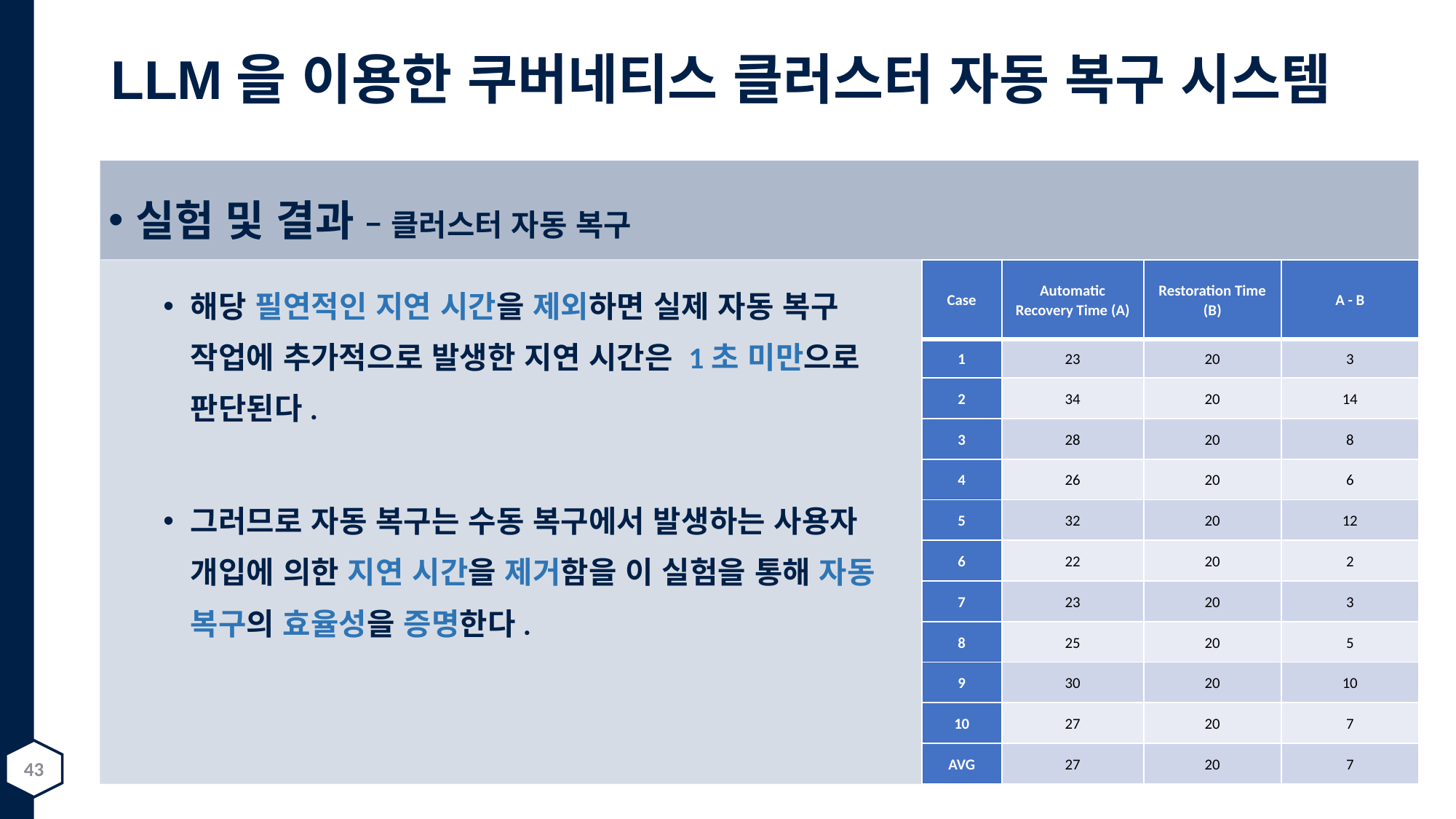

# LLM을 이용한 쿠버네티스 클러스터 자동 복구 시스템
실험 및 결과 – 클러스터 자동 복구
해당 필연적인 지연 시간을 제외하면 실제 자동 복구 작업에 추가적으로 발생한 지연 시간은 1초 미만으로 판단된다.

그러므로 자동 복구는 수동 복구에서 발생하는 사용자 개입에 의한 지연 시간을 제거함을 이 실험을 통해 자동 복구의 효율성을 증명한다.
| Case | Automatic Recovery Time (A) | Restoration Time (B) | A - B |
| --- | --- | --- | --- |
| 1 | 23 | 20 | 3 |
| 2 | 34 | 20 | 14 |
| 3 | 28 | 20 | 8 |
| 4 | 26 | 20 | 6 |
| 5 | 32 | 20 | 12 |
| 6 | 22 | 20 | 2 |
| 7 | 23 | 20 | 3 |
| 8 | 25 | 20 | 5 |
| 9 | 30 | 20 | 10 |
| 10 | 27 | 20 | 7 |
| AVG | 27 | 20 | 7 |
43